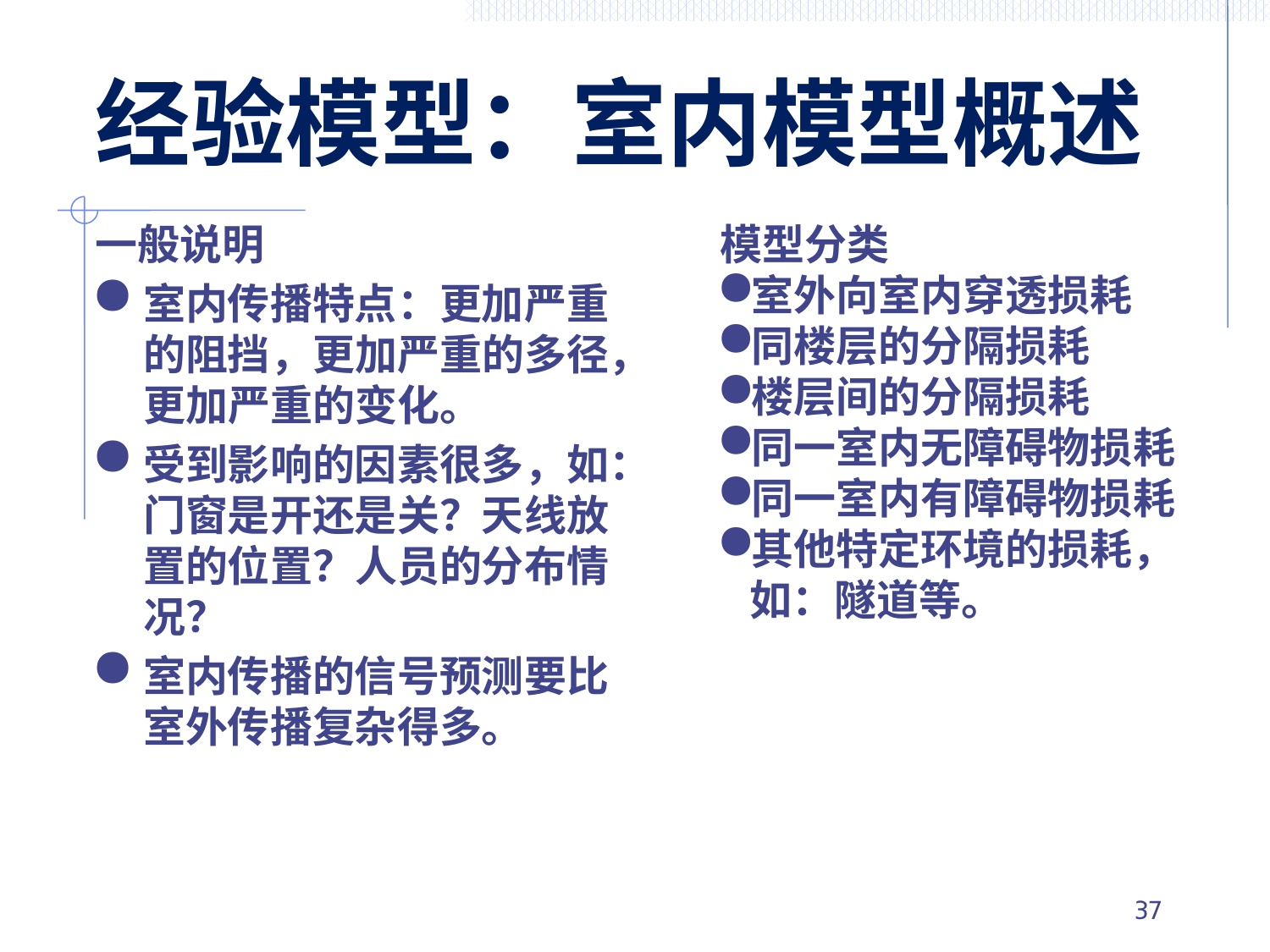

# 经验模型：室内模型概述
一般说明
室内传播特点：更加严重的阻挡，更加严重的多径，更加严重的变化。
受到影响的因素很多，如：门窗是开还是关？天线放置的位置？人员的分布情况？
室内传播的信号预测要比室外传播复杂得多。

模型分类
室外向室内穿透损耗
同楼层的分隔损耗
楼层间的分隔损耗
同一室内无障碍物损耗
同一室内有障碍物损耗
其他特定环境的损耗，如：隧道等。
37